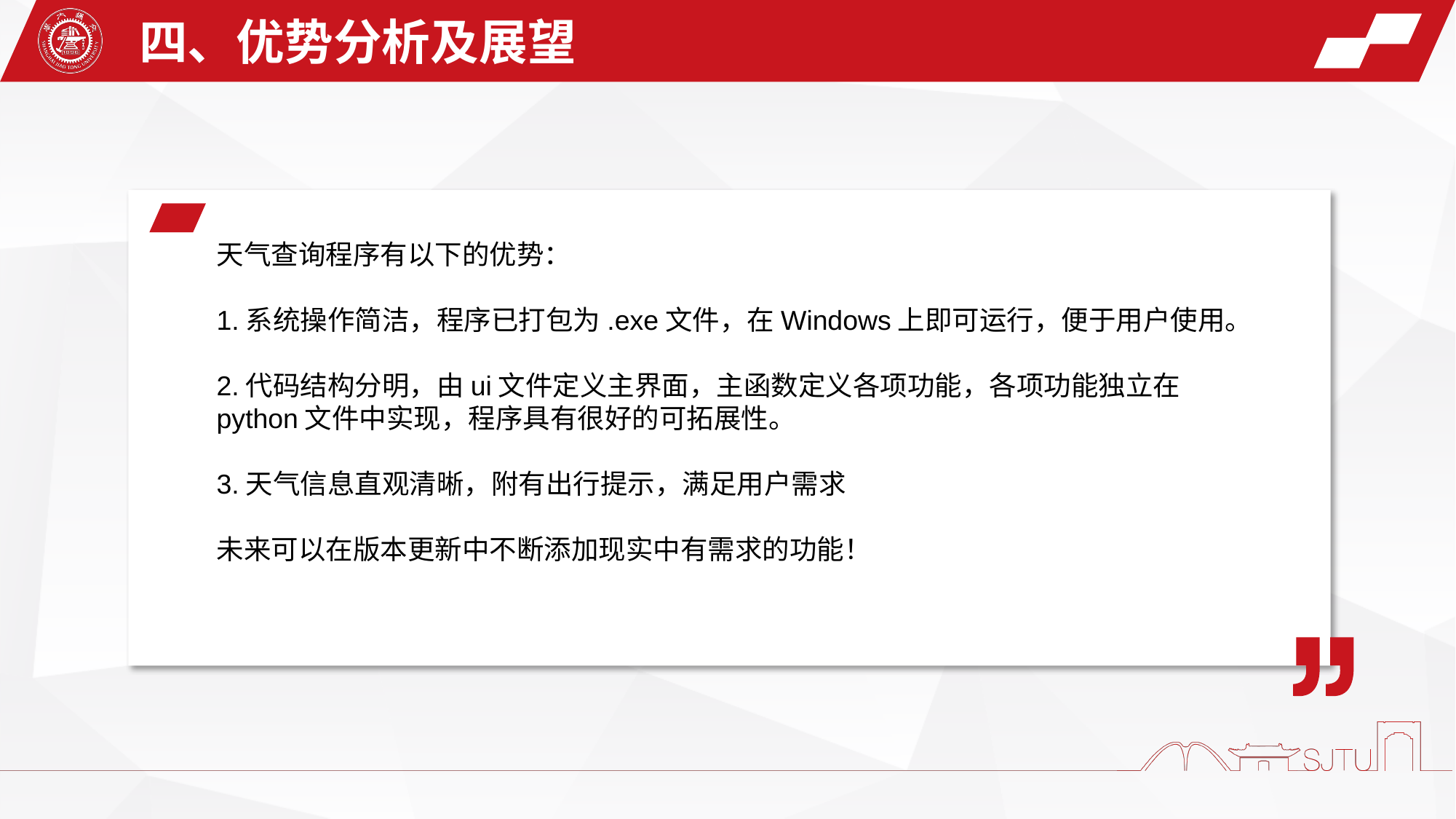

四、优势分析及展望

天气查询程序有以下的优势：
1.系统操作简洁，程序已打包为.exe文件，在Windows上即可运行，便于用户使用。

2.代码结构分明，由ui文件定义主界面，主函数定义各项功能，各项功能独立在python文件中实现，程序具有很好的可拓展性。

3.天气信息直观清晰，附有出行提示，满足用户需求

未来可以在版本更新中不断添加现实中有需求的功能！